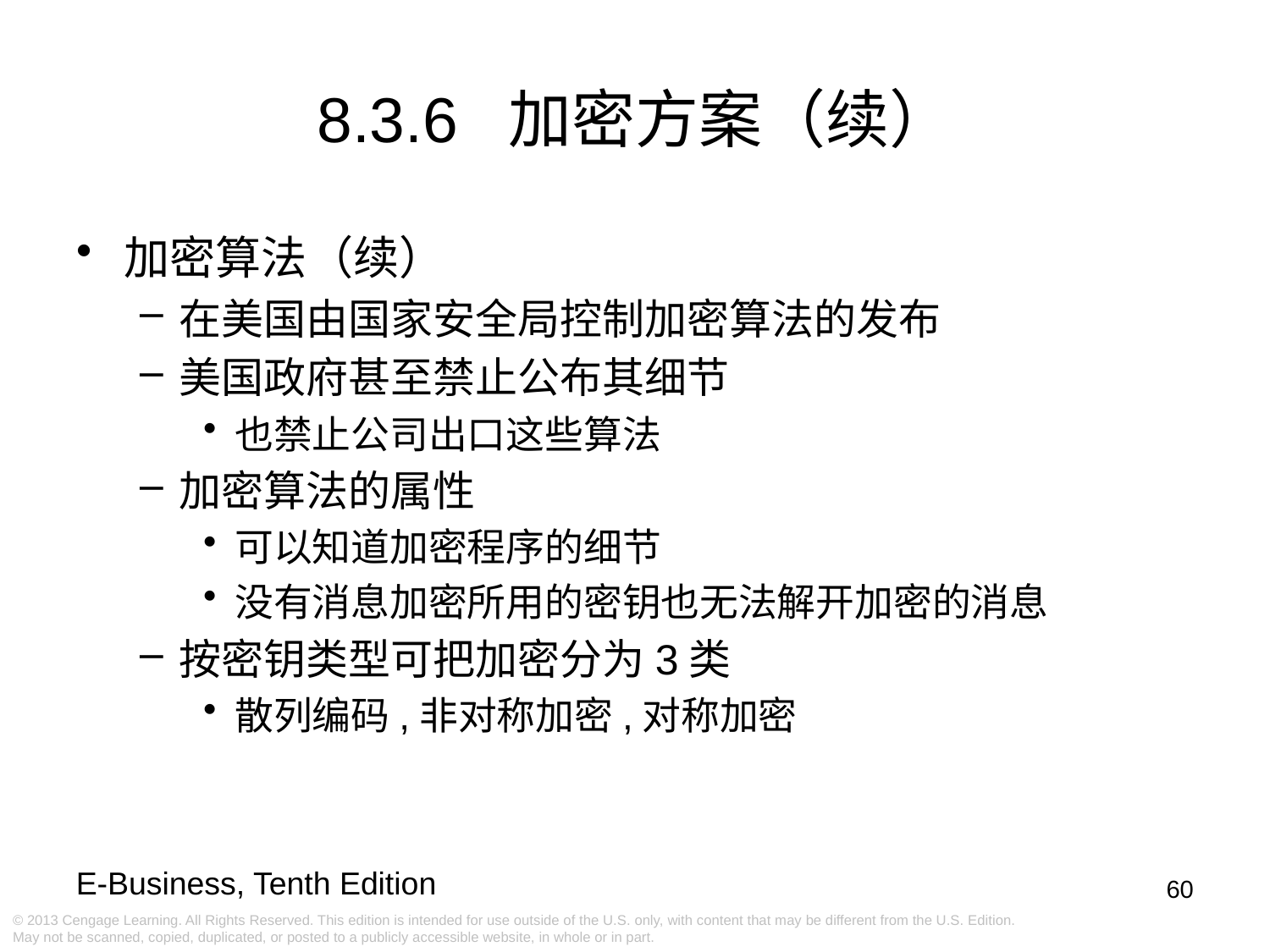

8.3.6  加密方案（续）
加密算法（续）
在美国由国家安全局控制加密算法的发布
美国政府甚至禁止公布其细节
也禁止公司出口这些算法
加密算法的属性
可以知道加密程序的细节
没有消息加密所用的密钥也无法解开加密的消息
按密钥类型可把加密分为3类
散列编码,非对称加密,对称加密
60